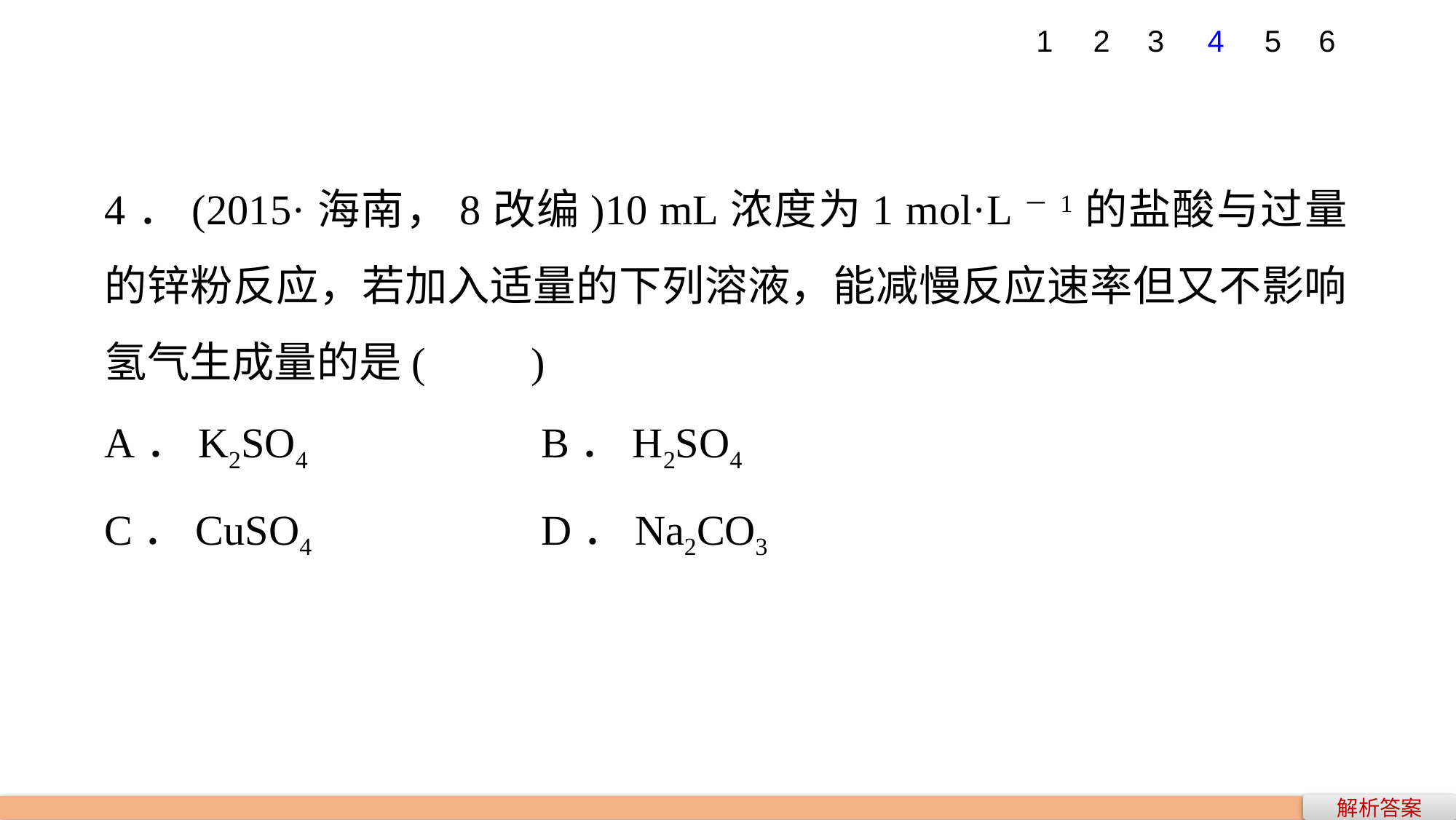

1
2
3
4
5
6
4．(2015·海南，8改编)10 mL浓度为1 mol·L－1的盐酸与过量的锌粉反应，若加入适量的下列溶液，能减慢反应速率但又不影响氢气生成量的是(　　)
A．K2SO4  			B．H2SO4
C．CuSO4  			D．Na2CO3
解析答案